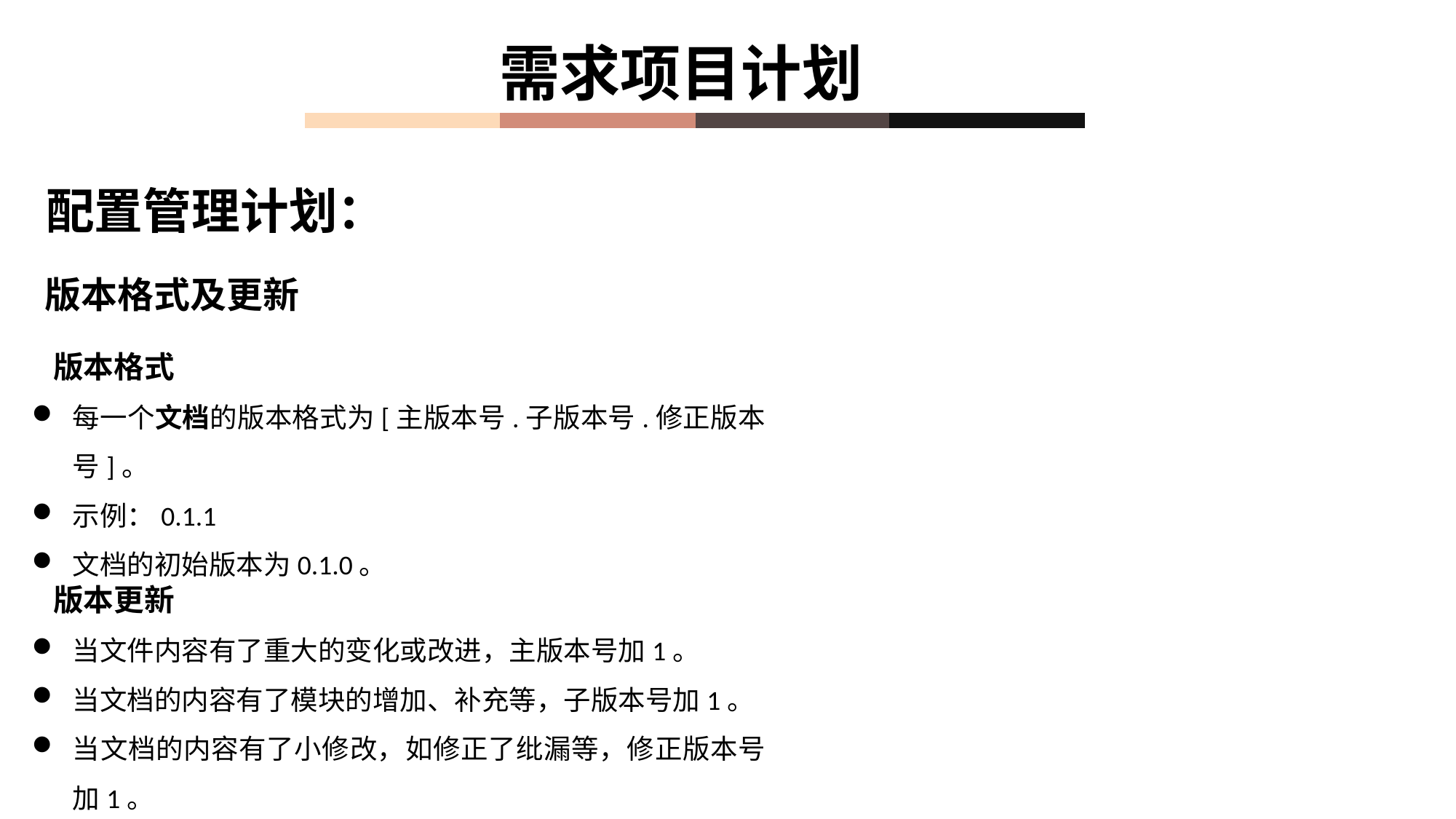

需求项目计划
配置管理计划：
版本格式及更新
版本格式
每一个文档的版本格式为[主版本号.子版本号.修正版本号]。
示例：0.1.1
文档的初始版本为0.1.0。
版本更新
当文件内容有了重大的变化或改进，主版本号加1。
当文档的内容有了模块的增加、补充等，子版本号加1。
当文档的内容有了小修改，如修正了纰漏等，修正版本号加1。